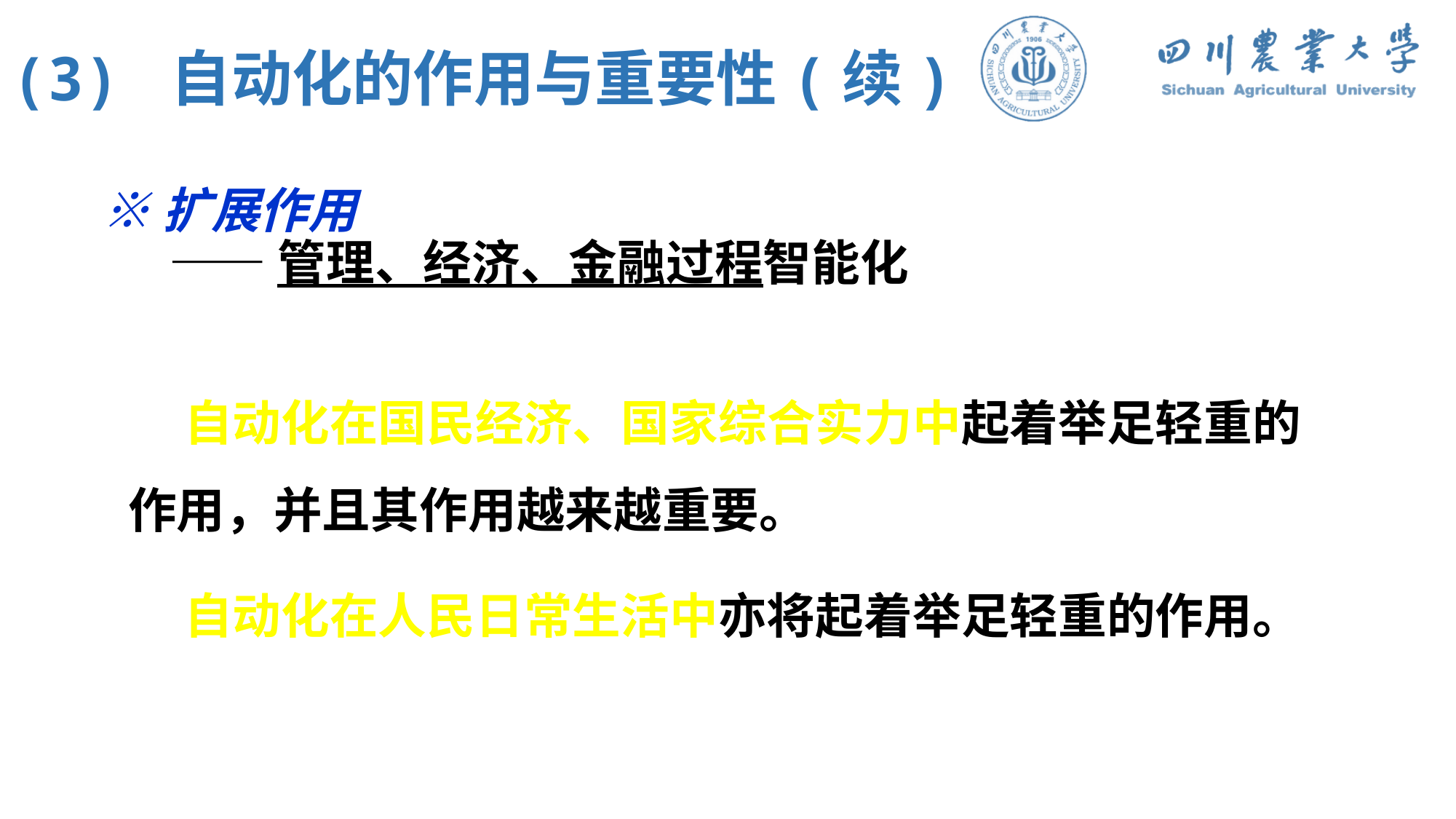

(3) 自动化的作用与重要性(续)
※扩展作用
      ——管理、经济、金融过程智能化
    自动化在国民经济、国家综合实力中起着举足轻重的作用，并且其作用越来越重要。
    自动化在人民日常生活中亦将起着举足轻重的作用。